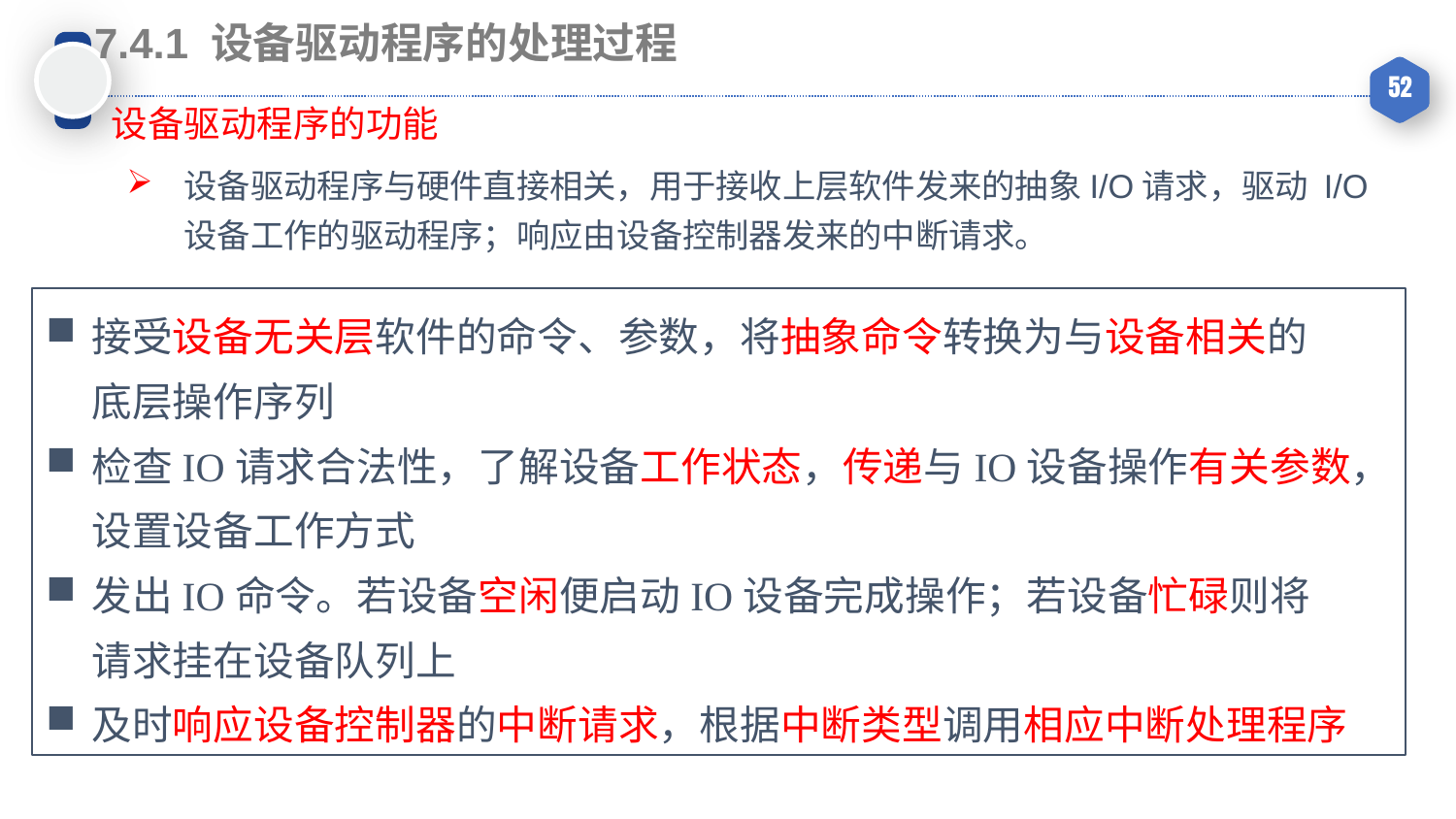

7.4.1 设备驱动程序的处理过程
设备驱动程序的功能
设备驱动程序与硬件直接相关，用于接收上层软件发来的抽象I/O请求，驱动 I/O 设备工作的驱动程序；响应由设备控制器发来的中断请求。
接受设备无关层软件的命令、参数，将抽象命令转换为与设备相关的
    底层操作序列
检查IO请求合法性，了解设备工作状态，传递与IO设备操作有关参数，
    设置设备工作方式
发出IO命令。若设备空闲便启动IO设备完成操作；若设备忙碌则将
    请求挂在设备队列上
及时响应设备控制器的中断请求，根据中断类型调用相应中断处理程序